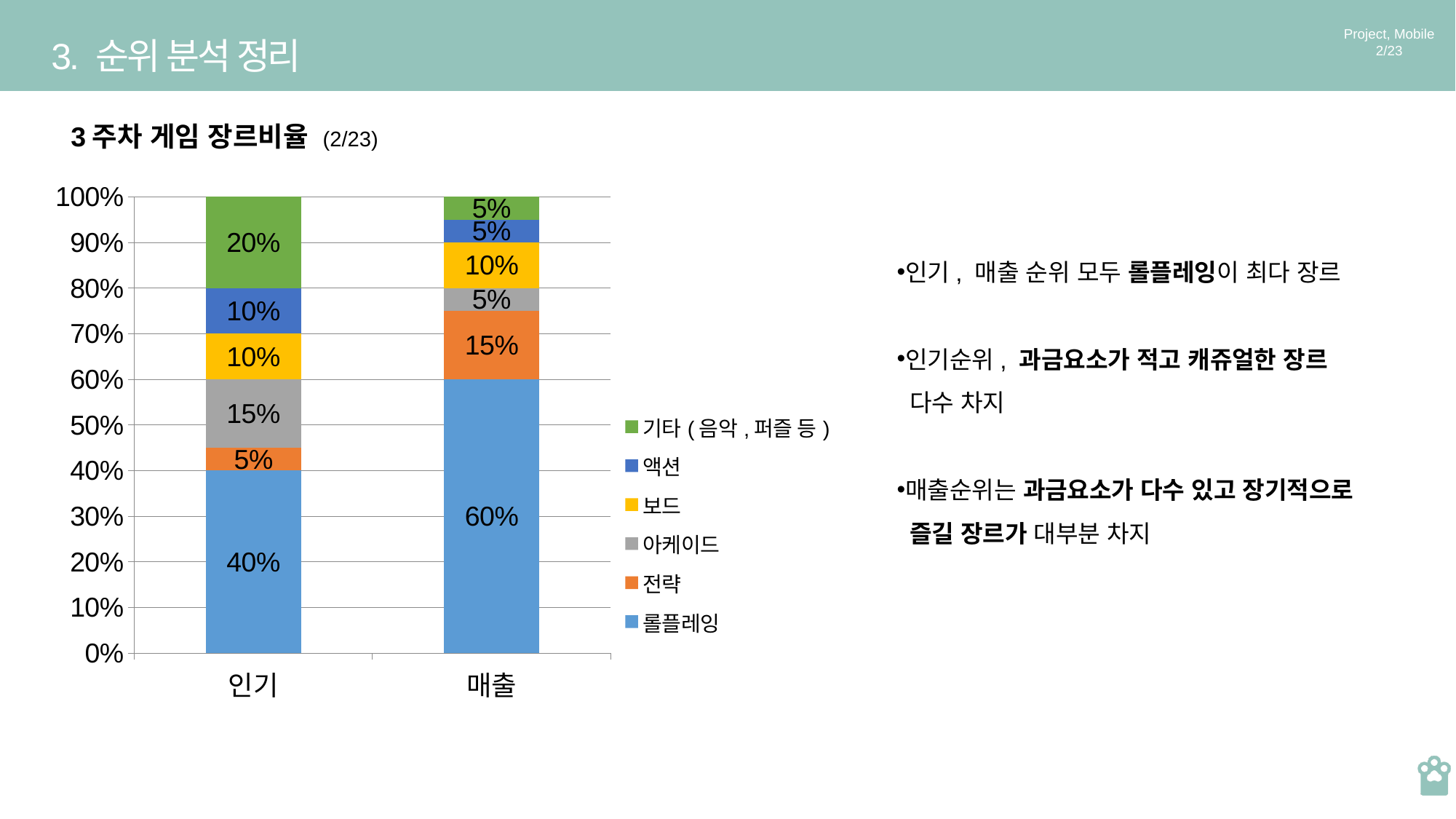

3. 순위 분석 정리
3주차 게임 장르비율 (2/23)

### Chart

| Category | 롤플레잉 | 전략 | 아케이드 | 보드 | 액션 | 기타(음악,퍼즐 등) |
|---|---|---|---|---|---|---|
| 인기 | 40.0 | 5.0 | 15.0 | 10.0 | 10.0 | 20.0 |
| 매출 | 60.0 | 15.0 | 5.0 | 10.0 | 5.0 | 5.0 |
인기, 매출 순위 모두 롤플레잉이 최다 장르

인기순위, 과금요소가 적고 캐쥬얼한 장르
 다수 차지

매출순위는 과금요소가 다수 있고 장기적으로
 즐길 장르가 대부분 차지